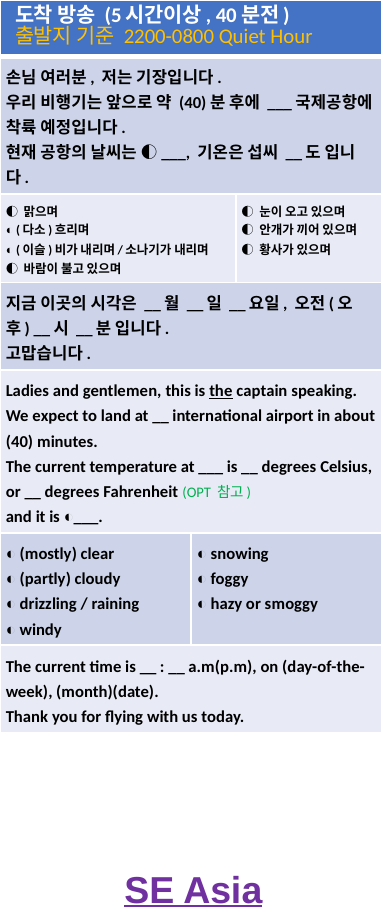

| 도착 방송 (5시간이상, 40분전) 출발지 기준 2200-0800 Quiet Hour |  |  |
| --- | --- | --- |
| 손님 여러분, 저는 기장입니다. 우리 비행기는 앞으로 약 (40)분 후에 \_\_\_국제공항에 착륙 예정입니다. 현재 공항의 날씨는 ◐\_\_\_, 기온은 섭씨 \_\_도 입니다. |  |  |
| ◐ 맑으며 ◐ (다소)흐리며 ◐ (이슬)비가 내리며/소나기가 내리며 ◐ 바람이 불고 있으며 |  | ◐ 눈이 오고 있으며 ◐ 안개가 끼어 있으며 ◐ 황사가 있으며 |
| 지금 이곳의 시각은 \_\_월 \_\_일 \_\_요일, 오전(오후) \_\_시 \_\_분 입니다. 고맙습니다. |  |  |
| Ladies and gentlemen, this is the captain speaking. We expect to land at \_\_ international airport in about (40) minutes. The current temperature at \_\_\_ is \_\_ degrees Celsius, or \_\_ degrees Fahrenheit (OPT 참고) and it is ◐\_\_\_. |  |  |
| ◐ (mostly) clear ◐ (partly) cloudy ◐ drizzling / raining ◐ windy | ◐ snowing ◐ foggy ◐ hazy or smoggy |  |
| The current time is \_\_ : \_\_ a.m(p.m), on (day-of-the-week), (month)(date). Thank you for flying with us today. |  |  |
SE Asia